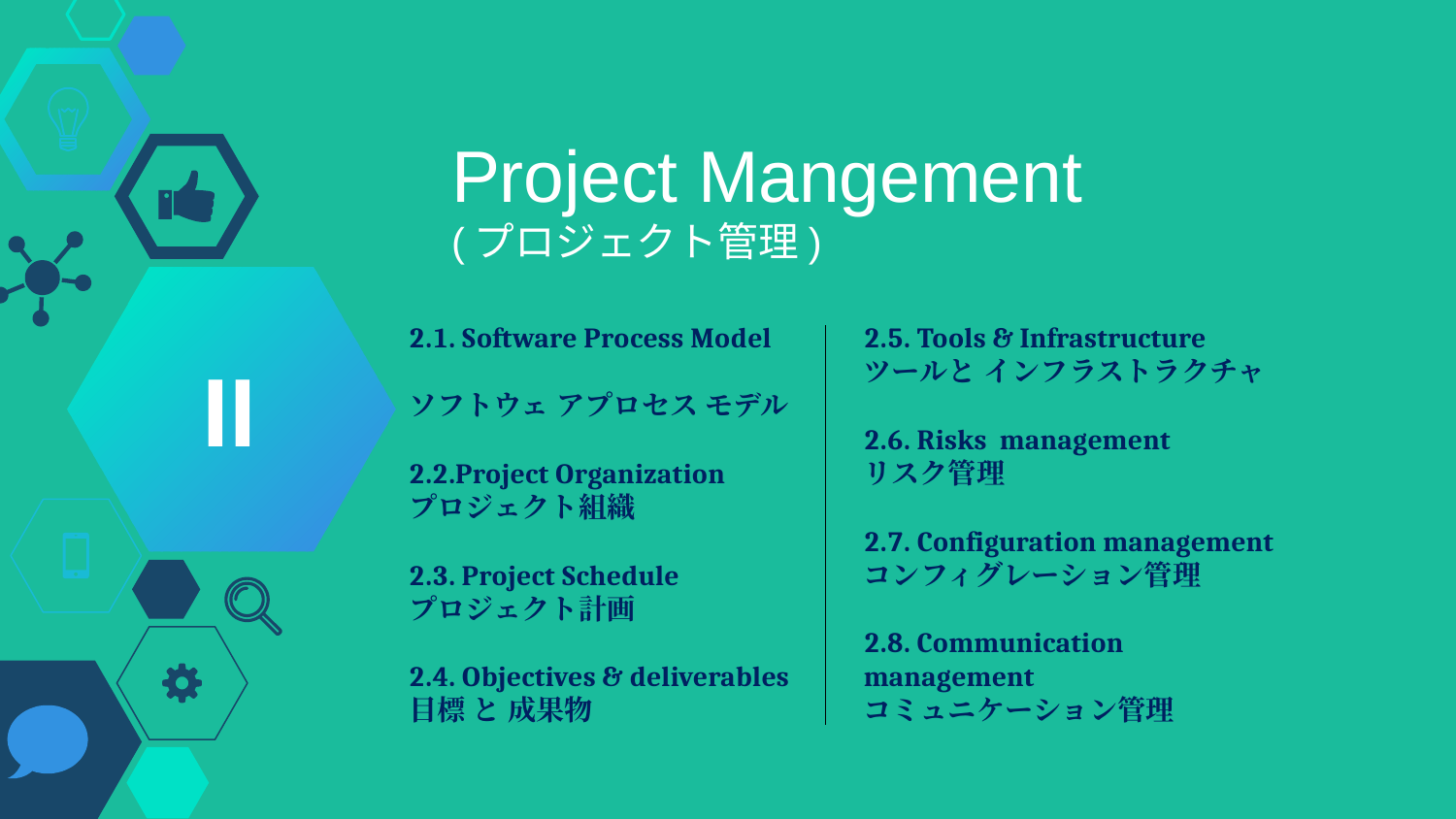

# Project Mangement (プロジェクト管理)
II
2.5. Tools & Infrastructure
ツールと インフラストラクチャ

2.6. Risks  management
リスク管理

2.7. Configuration management
コンフィグレーション管理

2.8. Communication management
コミュニケーション管理

2.1. Software Process Model

ソフトウェ アプロセス モデル

2.2.Project Organization
プロジェクト組織

2.3. Project Schedule
プロジェクト計画

2.4. Objectives & deliverables
目標 と 成果物